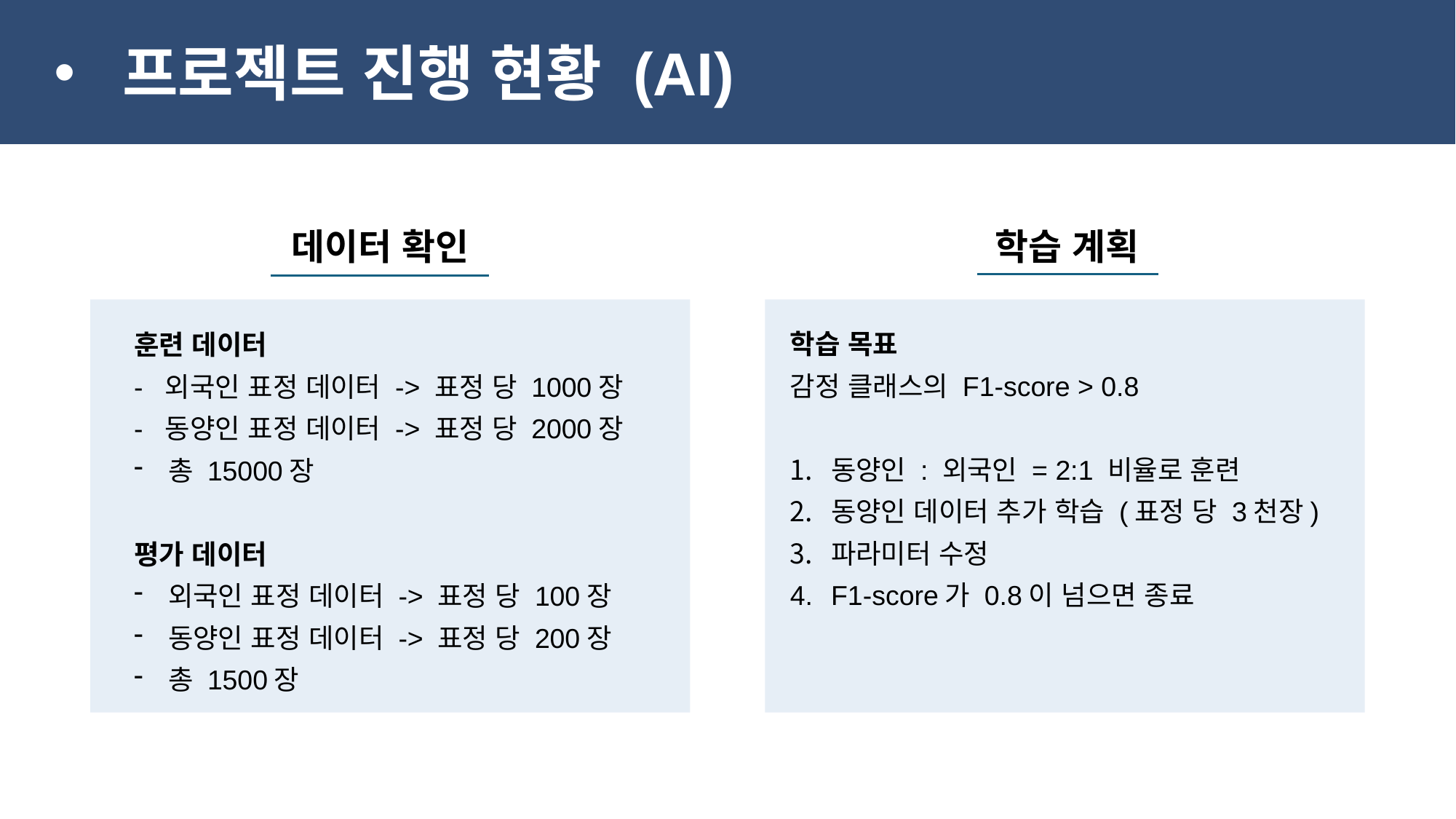

프로젝트 진행 현황 (AI)
데이터 확인
학습 계획

학습 목표
감정 클래스의 F1-score > 0.8

동양인 : 외국인 = 2:1 비율로 훈련
동양인 데이터 추가 학습 (표정 당 3천장)
파라미터 수정
F1-score가 0.8이 넘으면 종료

훈련 데이터
-  외국인 표정 데이터 -> 표정 당 1000장
-  동양인 표정 데이터 -> 표정 당 2000장
총 15000장

평가 데이터
외국인 표정 데이터 -> 표정 당 100장
동양인 표정 데이터 -> 표정 당 200장
총 1500장